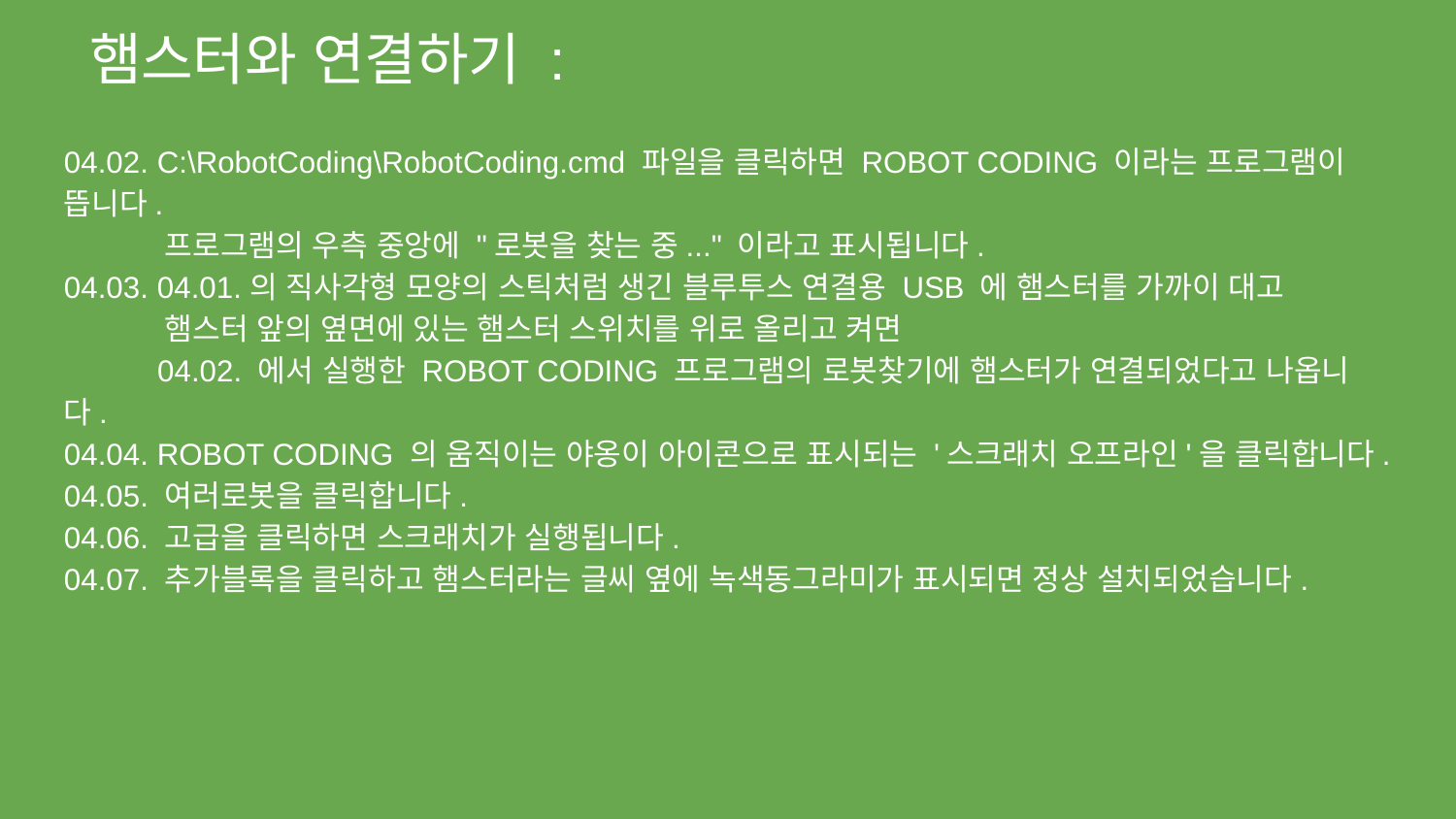

햄스터와 연결하기 :
04.02. C:\RobotCoding\RobotCoding.cmd 파일을 클릭하면 ROBOT CODING 이라는 프로그램이 뜹니다.
           프로그램의 우측 중앙에 "로봇을 찾는 중..." 이라고 표시됩니다.
04.03. 04.01.의 직사각형 모양의 스틱처럼 생긴 블루투스 연결용 USB 에 햄스터를 가까이 대고
           햄스터 앞의 옆면에 있는 햄스터 스위치를 위로 올리고 켜면
           04.02. 에서 실행한 ROBOT CODING 프로그램의 로봇찾기에 햄스터가 연결되었다고 나옵니다.
04.04. ROBOT CODING 의 움직이는 야옹이 아이콘으로 표시되는 '스크래치 오프라인'을 클릭합니다.
04.05. 여러로봇을 클릭합니다.
04.06. 고급을 클릭하면 스크래치가 실행됩니다.
04.07. 추가블록을 클릭하고 햄스터라는 글씨 옆에 녹색동그라미가 표시되면 정상 설치되었습니다.